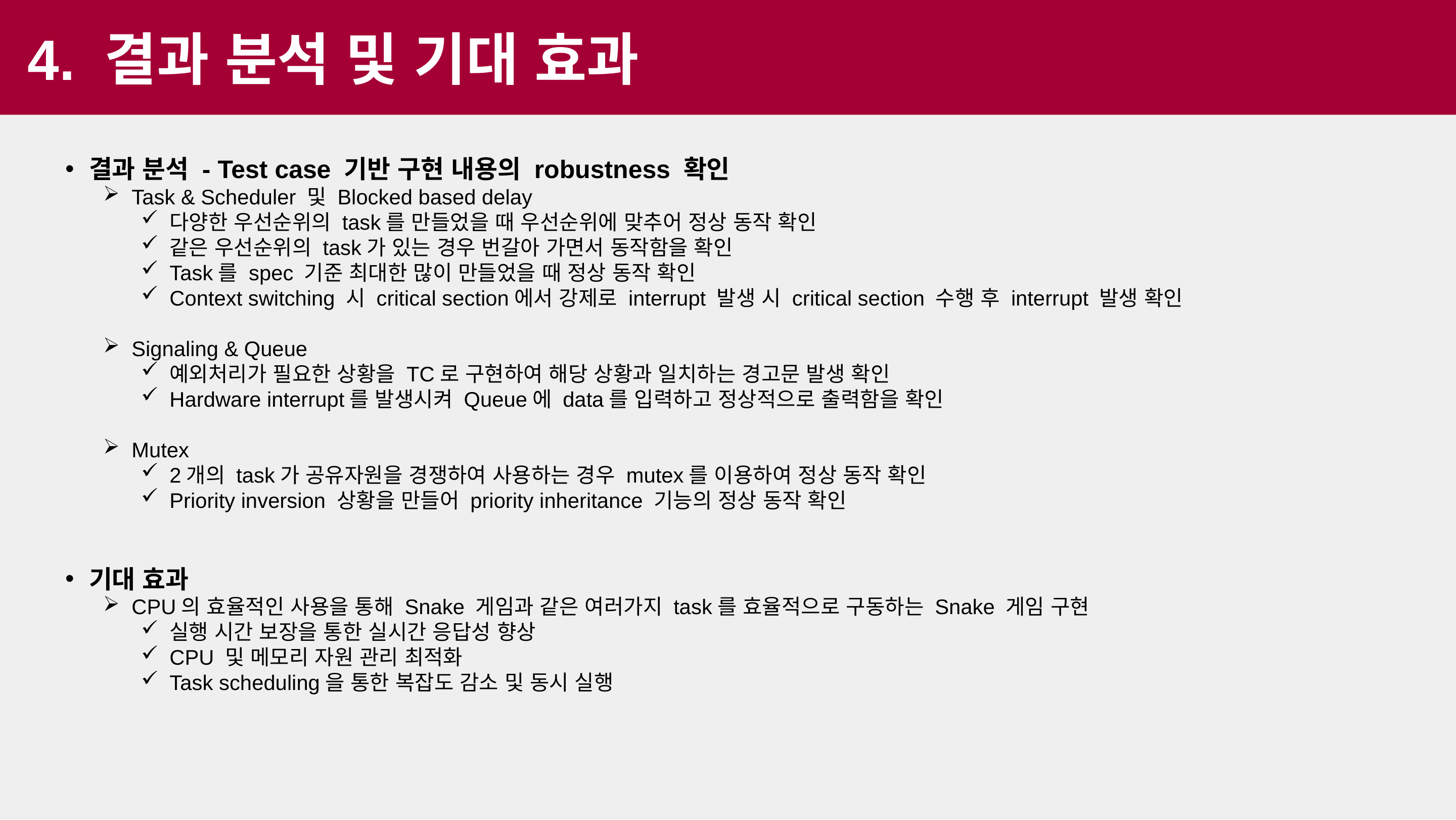

4. 결과 분석 및 기대 효과
결과 분석 - Test case 기반 구현 내용의 robustness 확인
Task & Scheduler 및 Blocked based delay
다양한 우선순위의 task를 만들었을 때 우선순위에 맞추어 정상 동작 확인
같은 우선순위의 task가 있는 경우 번갈아 가면서 동작함을 확인
Task를 spec 기준 최대한 많이 만들었을 때 정상 동작 확인
Context switching 시 critical section에서 강제로 interrupt 발생 시 critical section 수행 후 interrupt 발생 확인

Signaling & Queue
예외처리가 필요한 상황을 TC로 구현하여 해당 상황과 일치하는 경고문 발생 확인
Hardware interrupt를 발생시켜 Queue에 data를 입력하고 정상적으로 출력함을 확인

Mutex
2개의 task가 공유자원을 경쟁하여 사용하는 경우 mutex를 이용하여 정상 동작 확인
Priority inversion 상황을 만들어 priority inheritance 기능의 정상 동작 확인

기대 효과
CPU의 효율적인 사용을 통해 Snake 게임과 같은 여러가지 task를 효율적으로 구동하는 Snake 게임 구현
실행 시간 보장을 통한 실시간 응답성 향상
CPU 및 메모리 자원 관리 최적화
Task scheduling을 통한 복잡도 감소 및 동시 실행